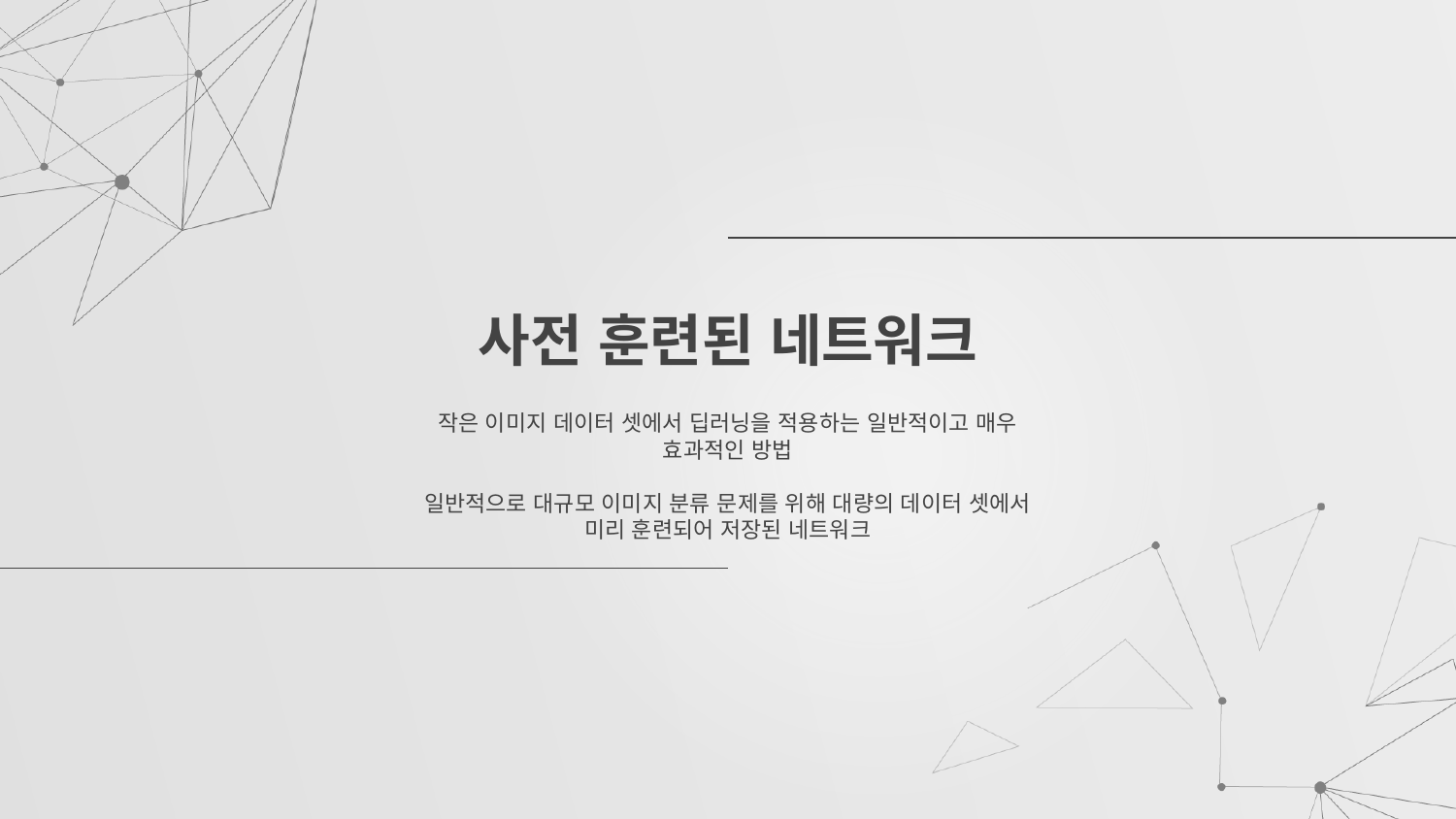

# 사전 훈련된 네트워크

작은 이미지 데이터 셋에서 딥러닝을 적용하는 일반적이고 매우 효과적인 방법

일반적으로 대규모 이미지 분류 문제를 위해 대량의 데이터 셋에서 미리 훈련되어 저장된 네트워크